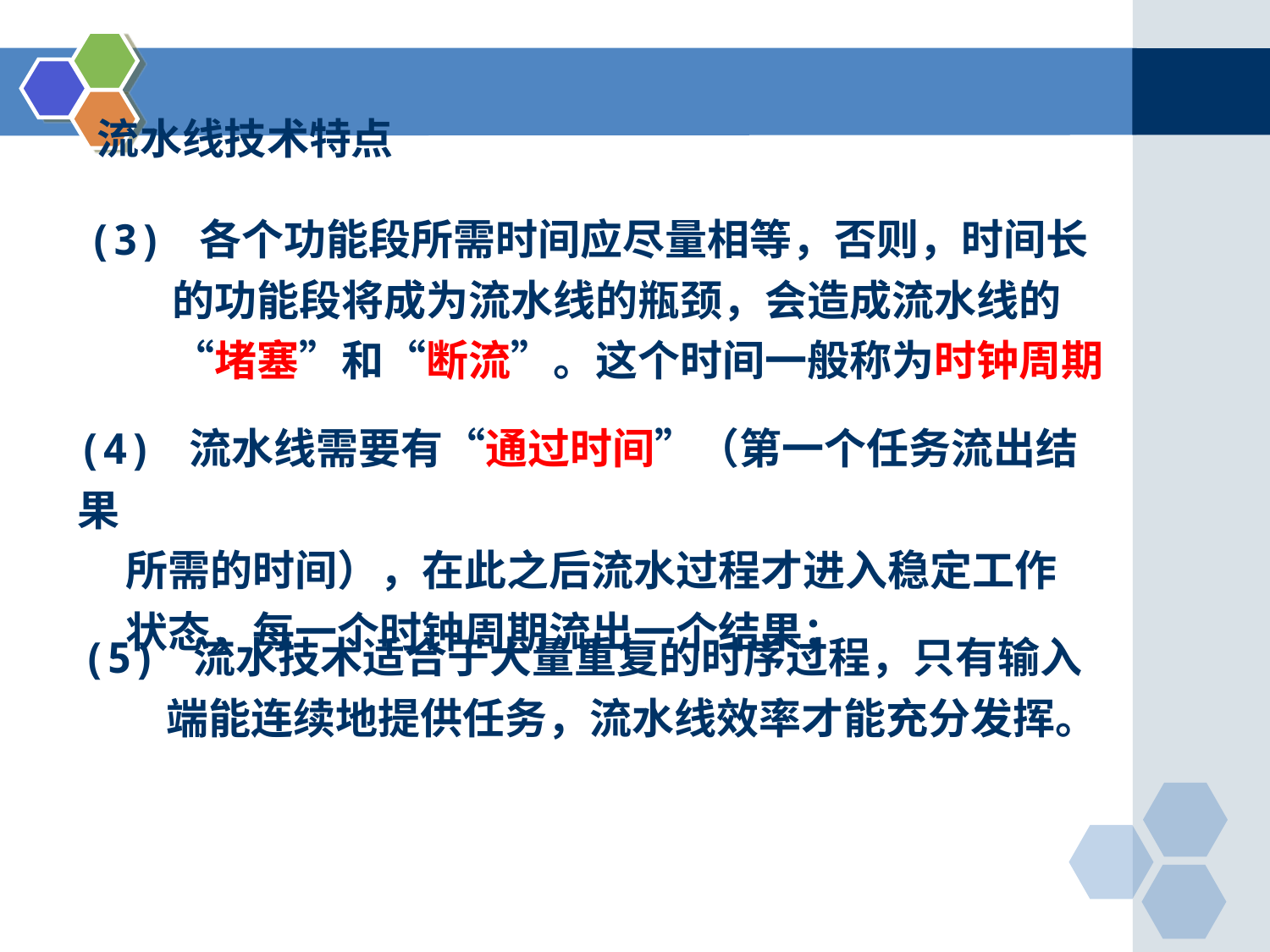

流水线技术特点
(3) 各个功能段所需时间应尽量相等，否则，时间长
　　的功能段将成为流水线的瓶颈，会造成流水线的
　　“堵塞”和“断流”。这个时间一般称为时钟周期
(4) 流水线需要有“通过时间”（第一个任务流出结果
    所需的时间），在此之后流水过程才进入稳定工作
    状态，每一个时钟周期流出一个结果；
(5) 流水技术适合于大量重复的时序过程，只有输入
　　端能连续地提供任务，流水线效率才能充分发挥。